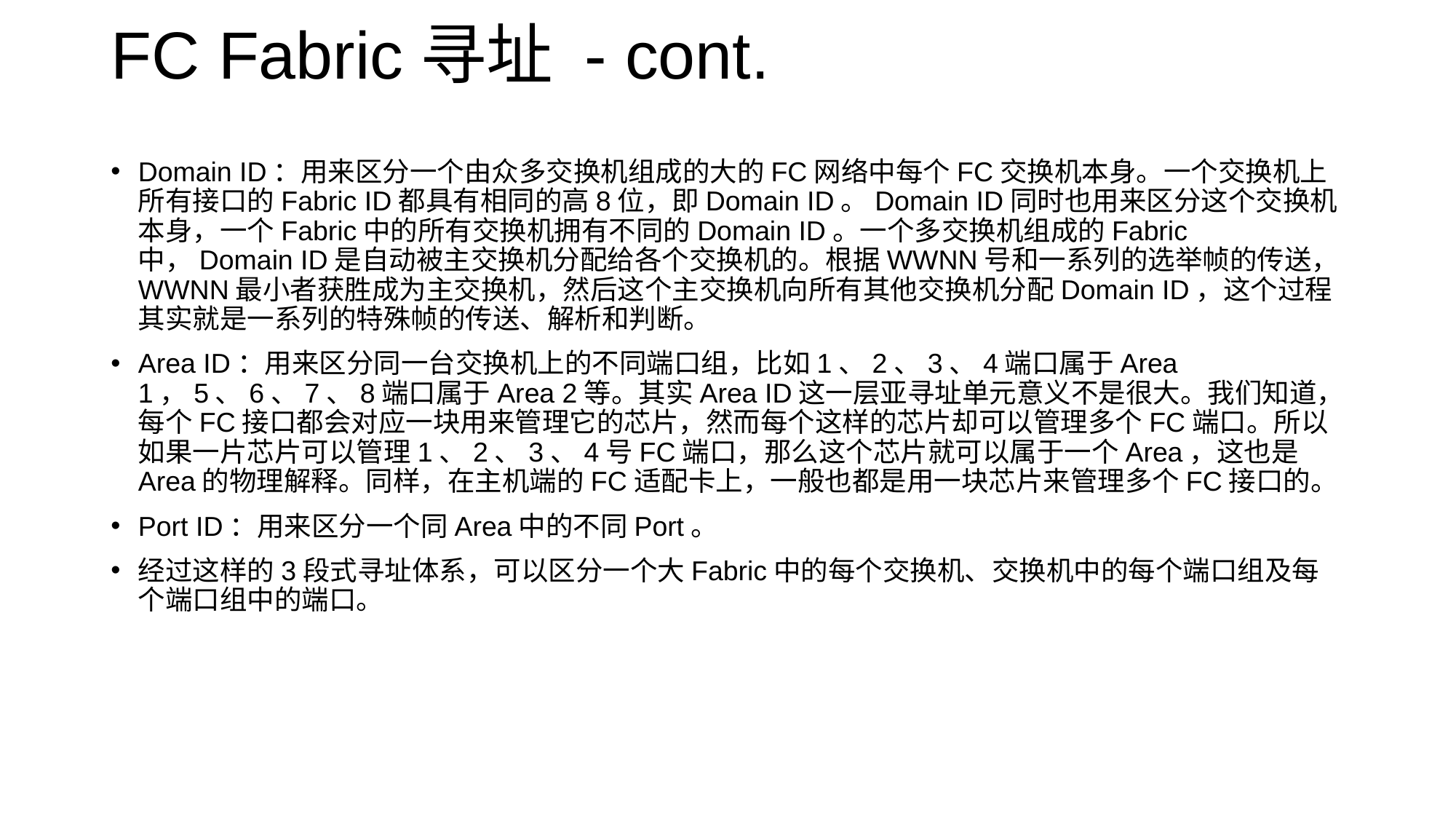

# FC Fabric寻址 - cont.
Domain ID：用来区分一个由众多交换机组成的大的FC网络中每个FC交换机本身。一个交换机上所有接口的Fabric ID都具有相同的高8位，即Domain ID。Domain ID同时也用来区分这个交换机本身，一个Fabric中的所有交换机拥有不同的Domain ID。一个多交换机组成的Fabric中，Domain ID是自动被主交换机分配给各个交换机的。根据WWNN号和一系列的选举帧的传送，WWNN最小者获胜成为主交换机，然后这个主交换机向所有其他交换机分配Domain ID，这个过程其实就是一系列的特殊帧的传送、解析和判断。
Area ID：用来区分同一台交换机上的不同端口组，比如1、2、3、4端口属于Area 1，5、6、7、8端口属于Area 2等。其实Area ID这一层亚寻址单元意义不是很大。我们知道，每个FC接口都会对应一块用来管理它的芯片，然而每个这样的芯片却可以管理多个FC端口。所以如果一片芯片可以管理1、2、3、4号FC端口，那么这个芯片就可以属于一个Area，这也是Area的物理解释。同样，在主机端的FC适配卡上，一般也都是用一块芯片来管理多个FC接口的。
Port ID：用来区分一个同Area中的不同Port。
经过这样的3段式寻址体系，可以区分一个大Fabric中的每个交换机、交换机中的每个端口组及每个端口组中的端口。